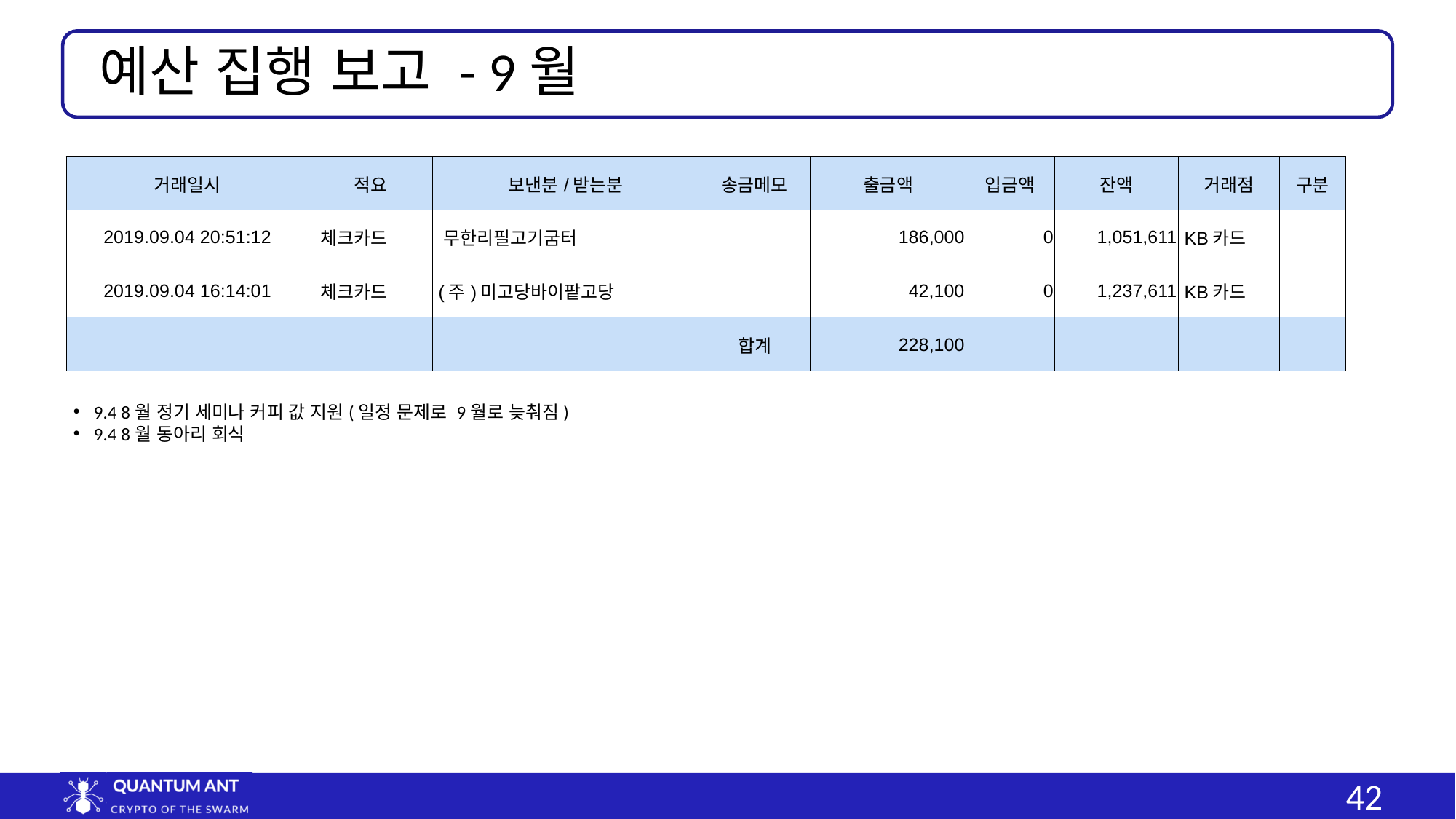

예산 집행 보고 - 9월

| 거래일시 | 적요 | 보낸분/받는분 | 송금메모 | 출금액 | 입금액 | 잔액 | 거래점 | 구분 |
| --- | --- | --- | --- | --- | --- | --- | --- | --- |
| 2019.09.04 20:51:12 | 체크카드 | 무한리필고기굼터 |  | 186,000 | 0 | 1,051,611 | KB카드 |  |
| 2019.09.04 16:14:01 | 체크카드 | (주)미고당바이팥고당 |  | 42,100 | 0 | 1,237,611 | KB카드 |  |
|  |  |  | 합계 | 228,100 |  |  |  |  |
9.4 8월 정기 세미나 커피 값 지원(일정 문제로 9월로 늦춰짐)
9.4 8월 동아리 회식